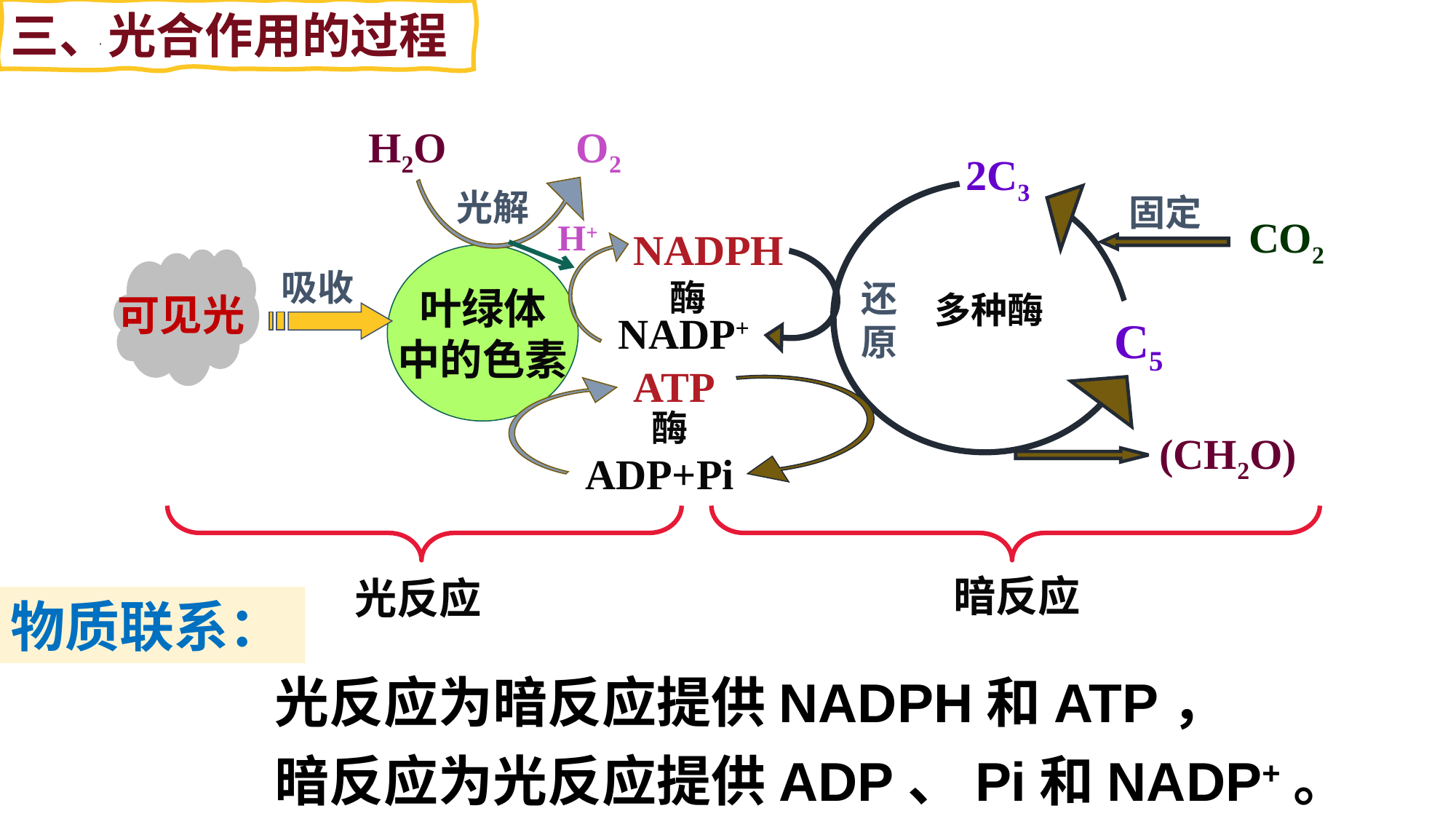

三、光合作用的过程

O2
H2O
2C3
光解

固定
CO2
H+
NADPH

叶绿体
中的色素
可见光
吸收
酶
还原

多种酶
NADP+

C5

ATP
酶
(CH2O)
ADP+Pi

暗反应
光反应
物质联系：
光反应为暗反应提供NADPH和ATP，
暗反应为光反应提供ADP、Pi和NADP+。